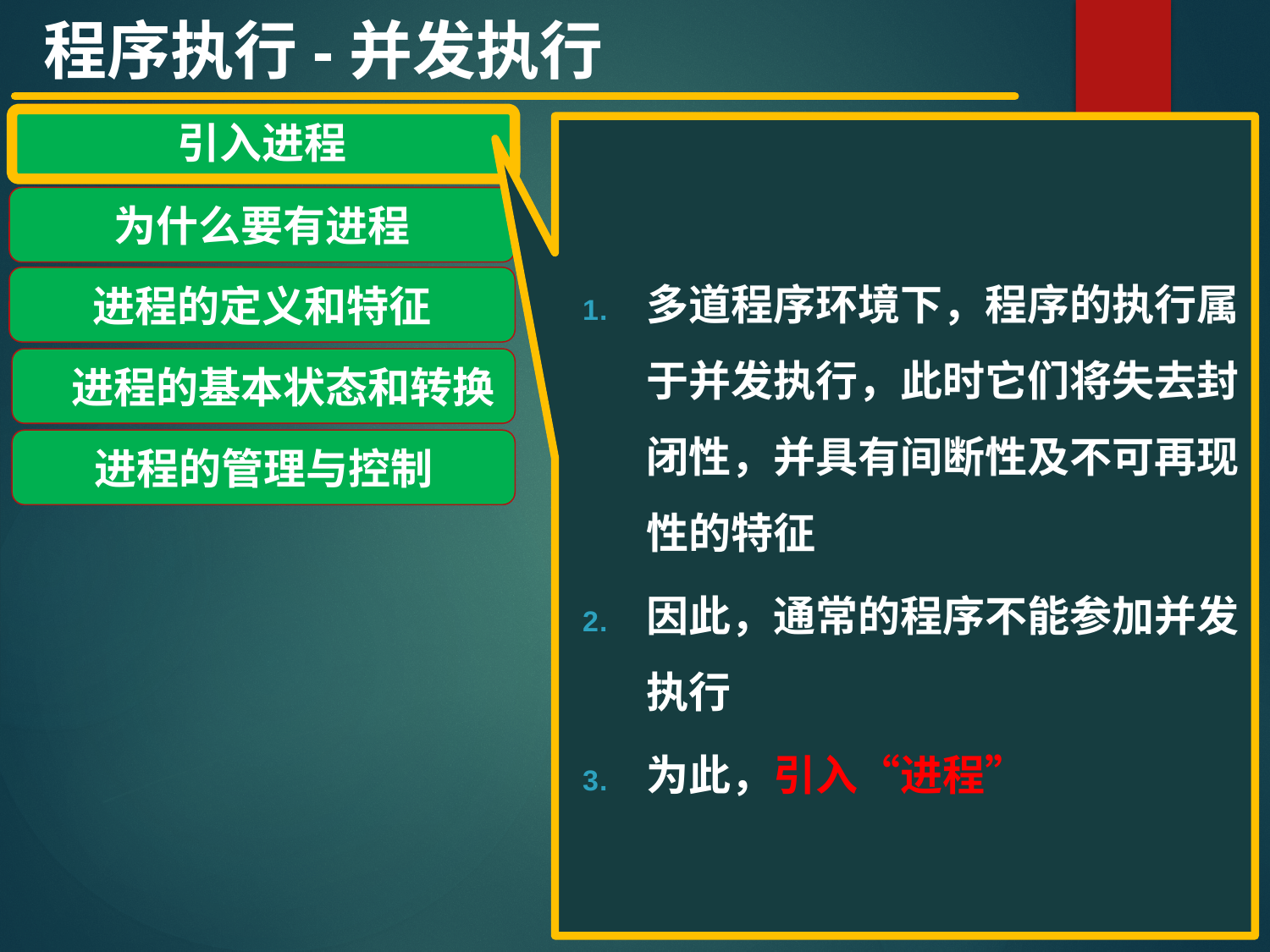

程序执行-并发执行

引入进程
为什么要有进程
进程的定义和特征
   进程的基本状态和转换
进程的管理与控制

多道程序环境下，程序的执行属于并发执行，此时它们将失去封闭性，并具有间断性及不可再现性的特征
因此，通常的程序不能参加并发执行
为此，引入“进程”